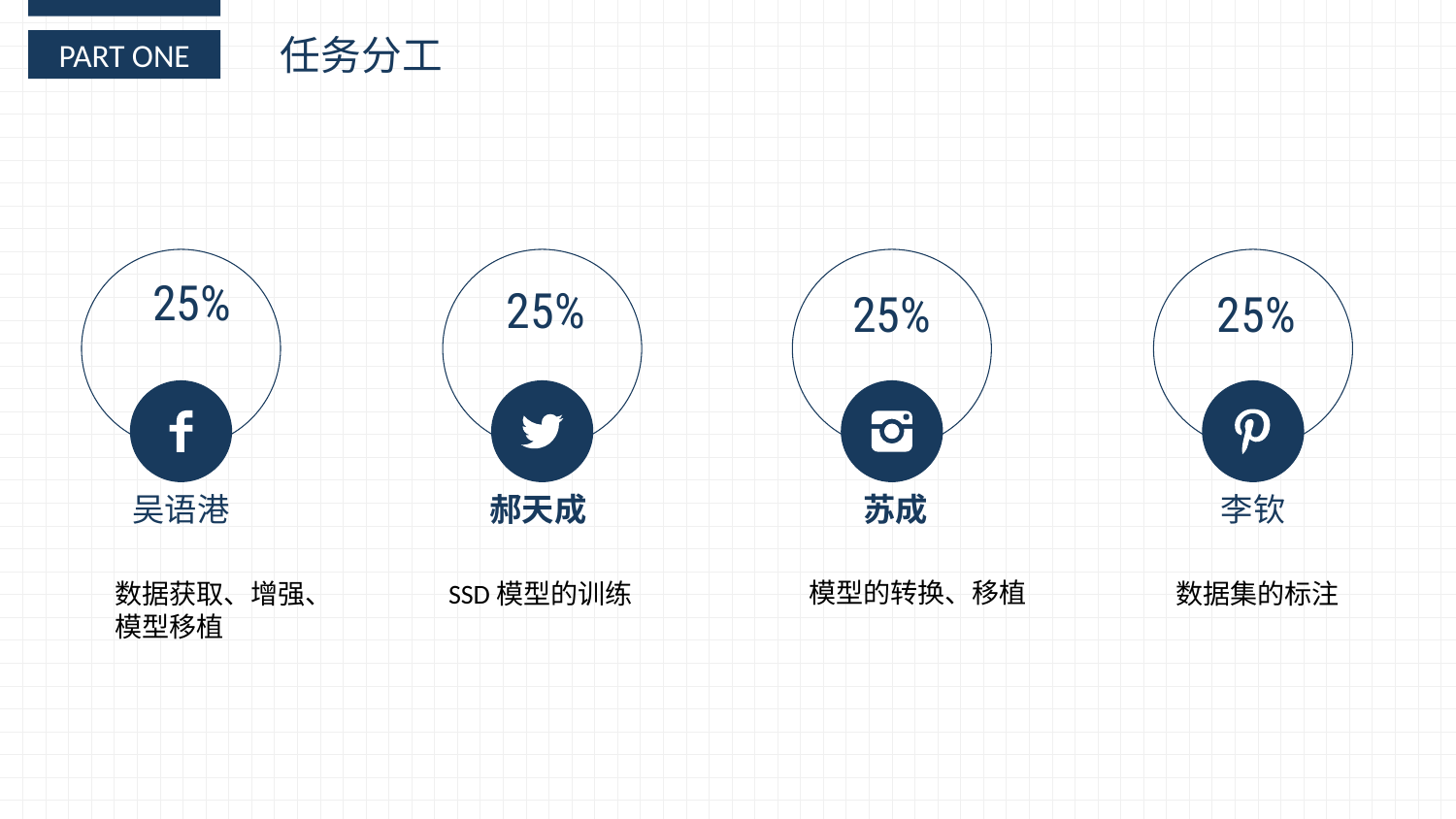

任务分工
PART ONE

25%
25%
25%
25%

吴语港
郝天成
苏成
李钦
模型的转换、移植
数据获取、增强、
模型移植
SSD模型的训练
数据集的标注